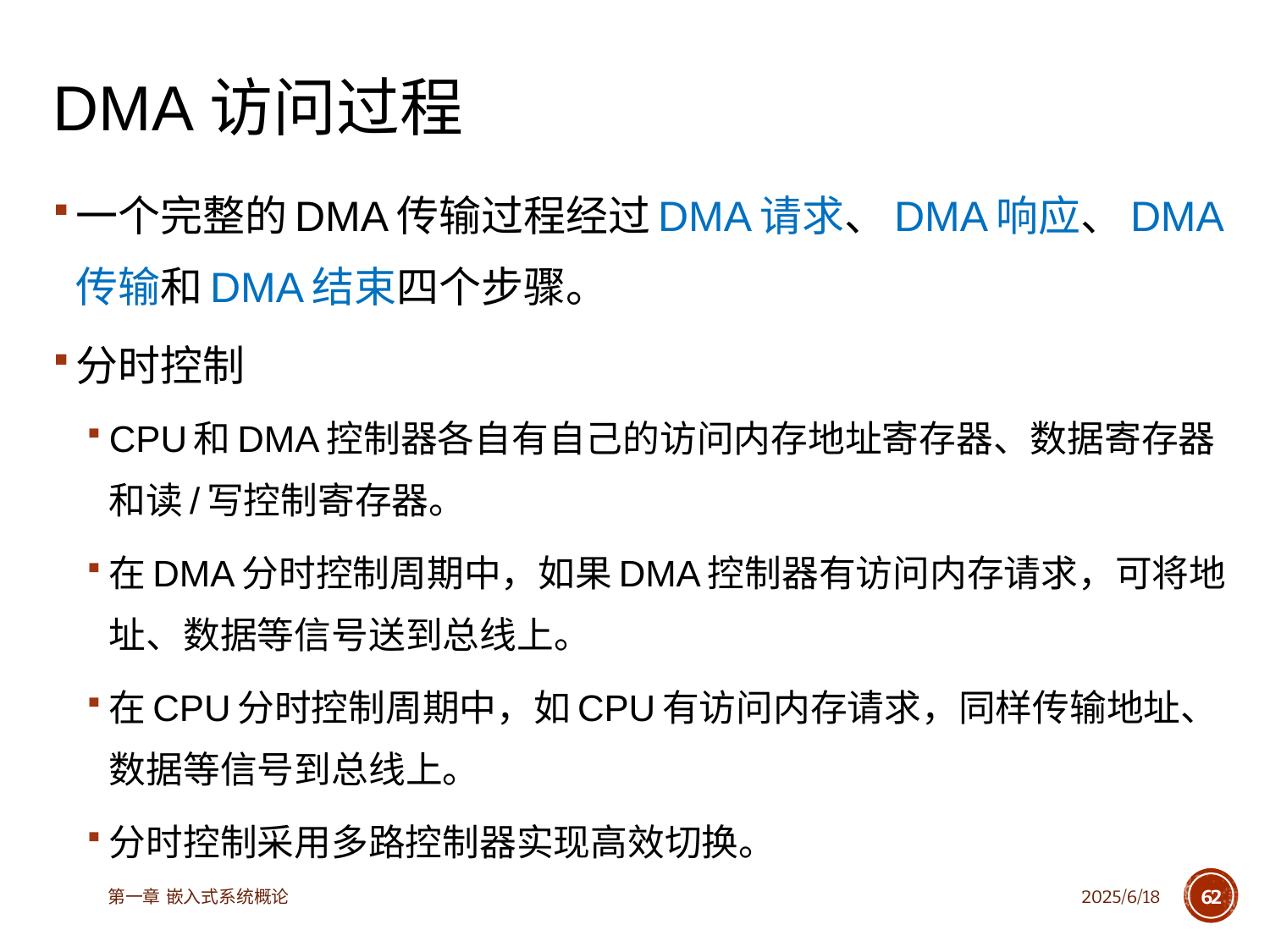

# DMA访问过程
一个完整的DMA传输过程经过DMA请求、DMA响应、DMA传输和DMA结束四个步骤。
分时控制
CPU和DMA控制器各自有自己的访问内存地址寄存器、数据寄存器和读/写控制寄存器。
在DMA分时控制周期中，如果DMA控制器有访问内存请求，可将地址、数据等信号送到总线上。
在CPU分时控制周期中，如CPU有访问内存请求，同样传输地址、数据等信号到总线上。
分时控制采用多路控制器实现高效切换。
第一章 嵌入式系统概论
2025/6/18
62